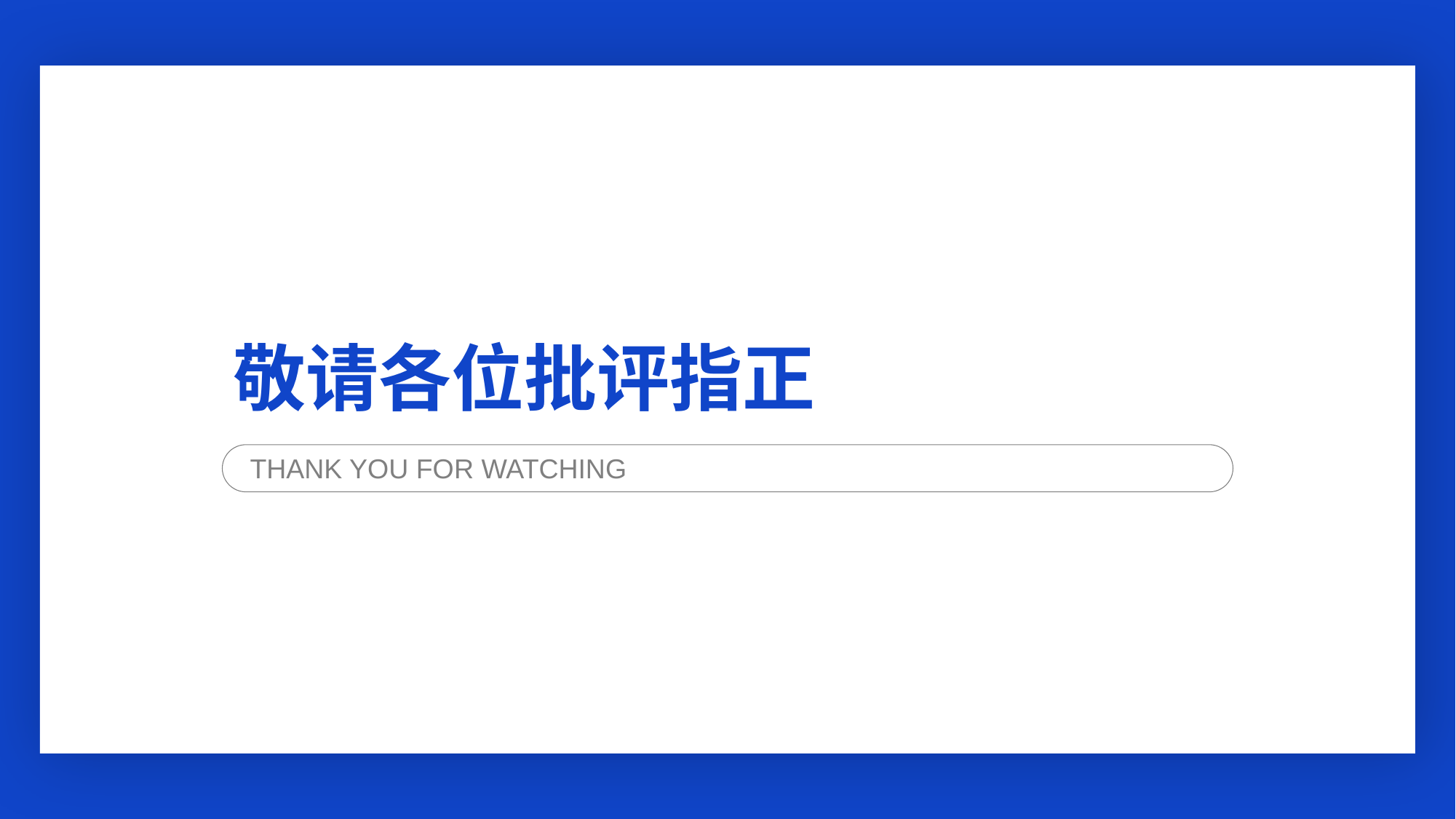

敬请各位批评指正

THANK YOU FOR WATCHING
合作QQ： 243001978